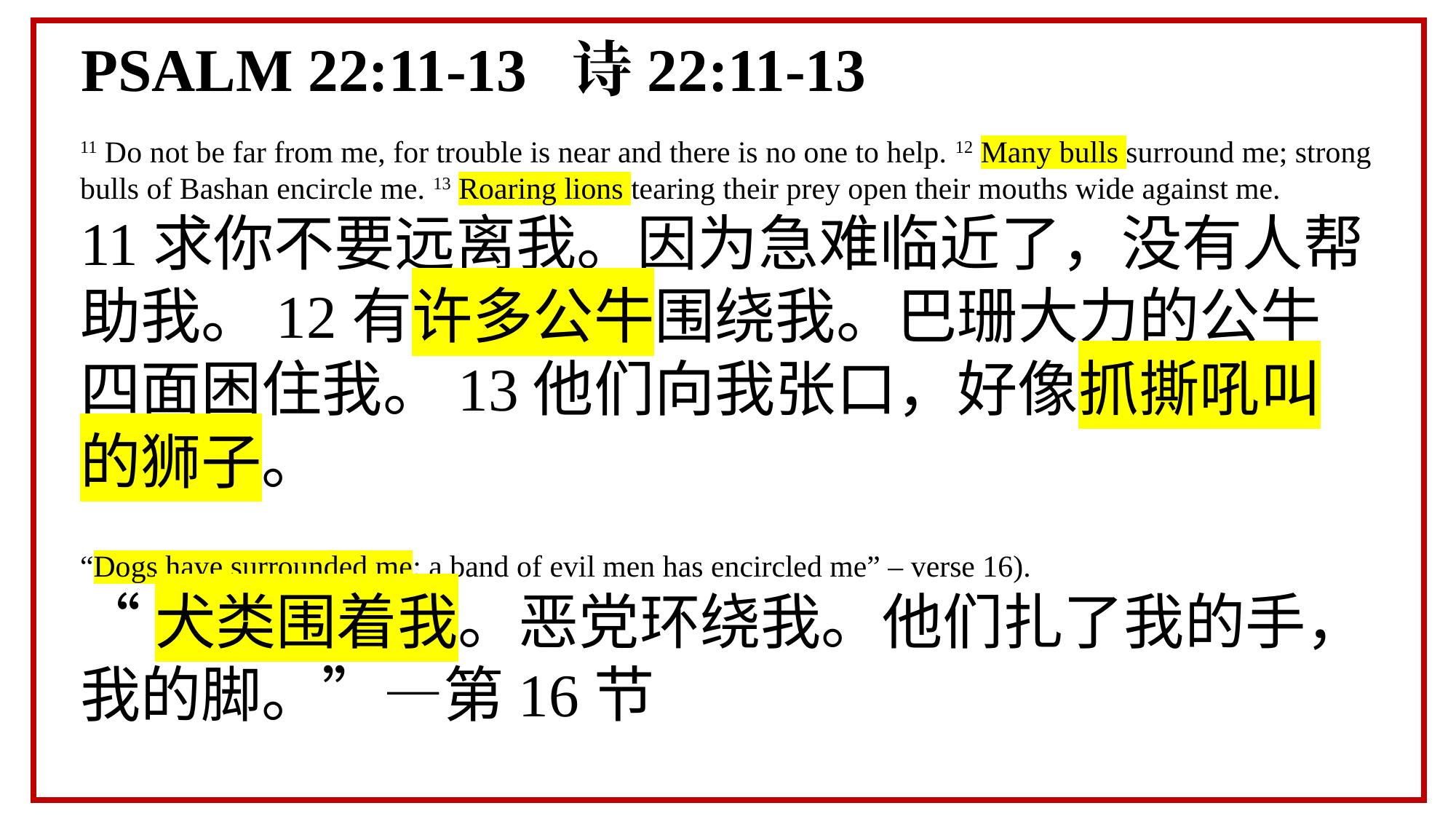

PSALM 22:11-13  诗22:11-13
11 Do not be far from me, for trouble is near and there is no one to help. 12 Many bulls surround me; strong bulls of Bashan encircle me. 13 Roaring lions tearing their prey open their mouths wide against me.
11求你不要远离我。因为急难临近了，没有人帮助我。12有许多公牛围绕我。巴珊大力的公牛四面困住我。13他们向我张口，好像抓撕吼叫的狮子。

“Dogs have surrounded me; a band of evil men has encircled me” – verse 16).
“犬类围着我。恶党环绕我。他们扎了我的手，我的脚。”—第16节